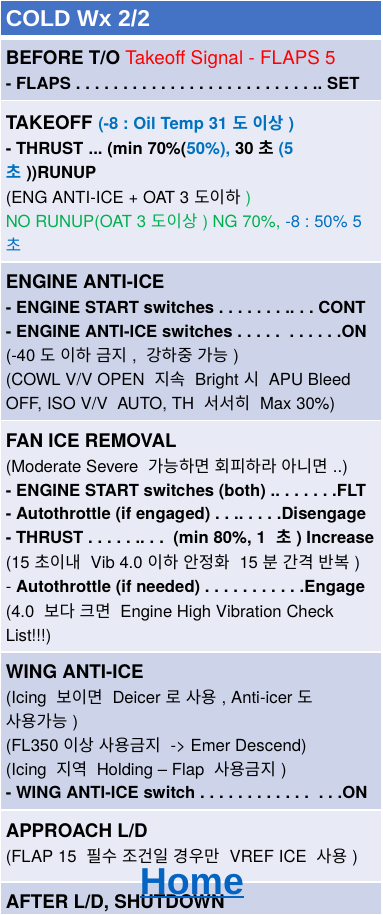

| COLD Wx 2/2 |
| --- |
| BEFORE T/O Takeoff Signal - FLAPS 5 - FLAPS . . . . . . . . . . . . . . . . . . . . . . . . . .. SET |
| TAKEOFF (-8 : Oil Temp 31도 이상) - THRUST ... (min 70%(50%), 30초(5초))RUNUP (ENG ANTI-ICE + OAT 3도이하) NO RUNUP(OAT 3도이상) NG 70%, -8 : 50% 5초 |
| ENGINE ANTI-ICE - ENGINE START switches . . . . . . . .. . . CONT - ENGINE ANTI-ICE switches . . . . . . . . . . .ON (-40도 이하 금지, 강하중 가능) (COWL V/V OPEN 지속 Bright시 APU Bleed OFF, ISO V/V AUTO, TH 서서히 Max 30%) |
| FAN ICE REMOVAL (Moderate Severe 가능하면 회피하라 아니면..) - ENGINE START switches (both) .. . . . . . .FLT - Autothrottle (if engaged) . . .. . . . .Disengage - THRUST . . . . . .. . . (min 80%, 1 초) Increase (15초이내 Vib 4.0이하 안정화 15분 간격 반복) - Autothrottle (if needed) . . . . . . . . . . .Engage (4.0 보다 크면 Engine High Vibration Check List!!!) |
| WING ANTI-ICE (Icing 보이면 Deicer로 사용, Anti-icer도 사용가능) (FL350이상 사용금지 -> Emer Descend) (Icing 지역 Holding – Flap 사용금지) - WING ANTI-ICE switch . . . . . . . . . . . . . . .ON |
| APPROACH L/D (FLAP 15 필수 조건일 경우만 VREF ICE 사용) |
| AFTER L/D, SHUTDOWN (TAXI RUNUP, ICE SHEDDING 절차적용) - FLAPS . . . . . . . . . . . . . . . . . . . . 15 까지만 - ENG ANTI-ICE . . . . . .ENG ShutDown전 OFF - Stabilizer trim . . . . . . . . . . . . . . . Set 5 units - ENGINE . . . . . . . . . . . . . . . . . . . . ShutDown |
Home